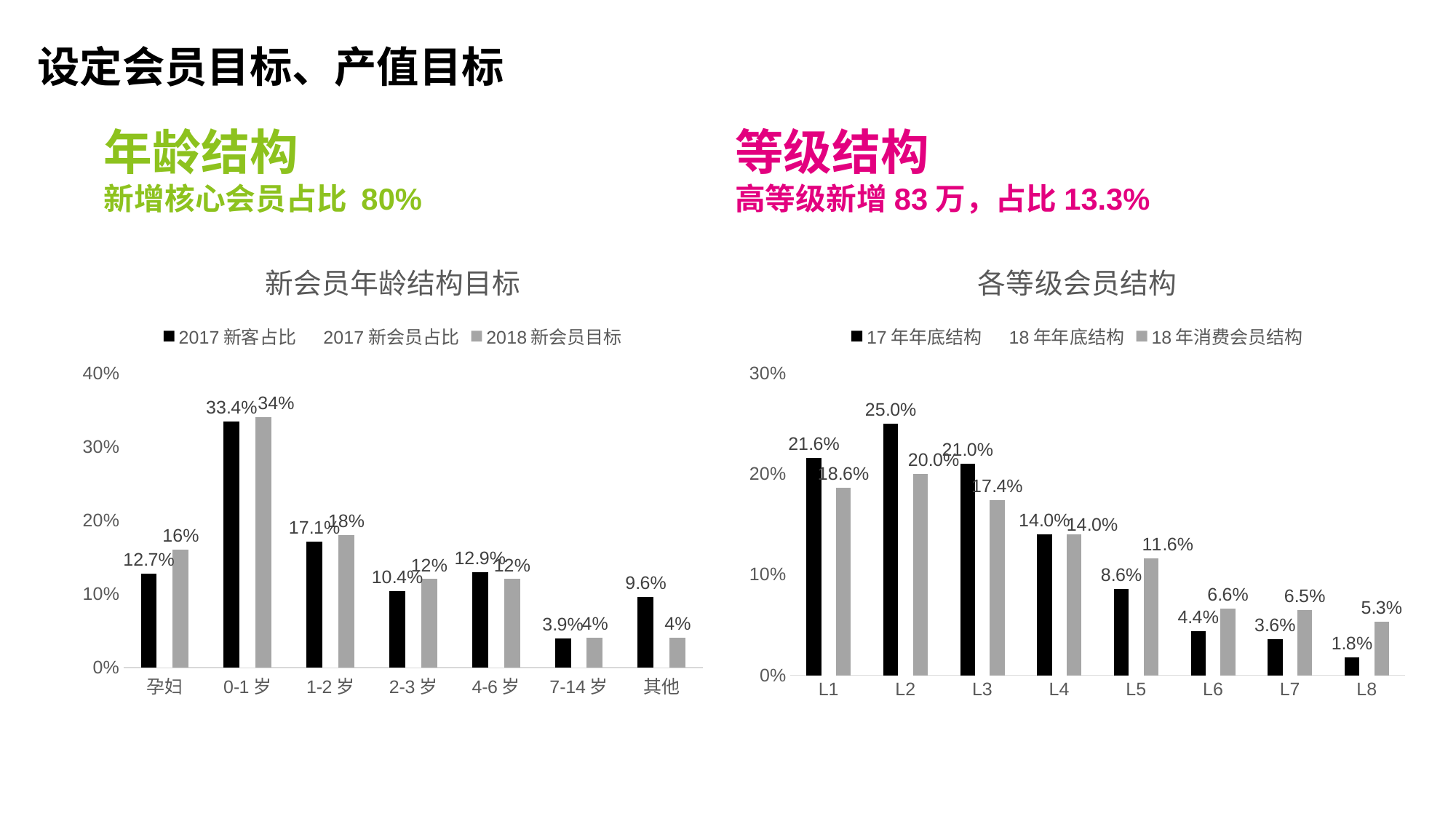

设定会员目标、产值目标
年龄结构
新增核心会员占比 80%
等级结构
高等级新增83万，占比13.3%

### Chart: 新会员年龄结构目标

| Category | 2017新客占比 | 2017新会员占比 | 2018新会员目标 |
|---|---|---|---|
| 孕妇 | 0.127 | 0.116 | 0.16 |
| 0-1岁 | 0.334 | 0.37 | 0.34 |
| 1-2岁 | 0.171 | 0.173 | 0.18 |
| 2-3岁 | 0.104 | 0.104 | 0.12 |
| 4-6岁 | 0.129 | 0.13 | 0.12 |
| 7-14岁 | 0.039 | 0.043 | 0.04 |
| 其他 | 0.096 | 0.064 | 0.04 |

### Chart: 各等级会员结构

| Category | 17年年底结构 | 18年年底结构 | 18年消费会员结构 |
|---|---|---|---|
| L1 | 0.216 | 0.241 | 0.186 |
| L2 | 0.25 | 0.236 | 0.2 |
| L3 | 0.21 | 0.176 | 0.174 |
| L4 | 0.14 | 0.122 | 0.14 |
| L5 | 0.086 | 0.093 | 0.116 |
| L6 | 0.044 | 0.05 | 0.066 |
| L7 | 0.036 | 0.046 | 0.065 |
| L8 | 0.018 | 0.037 | 0.053 |